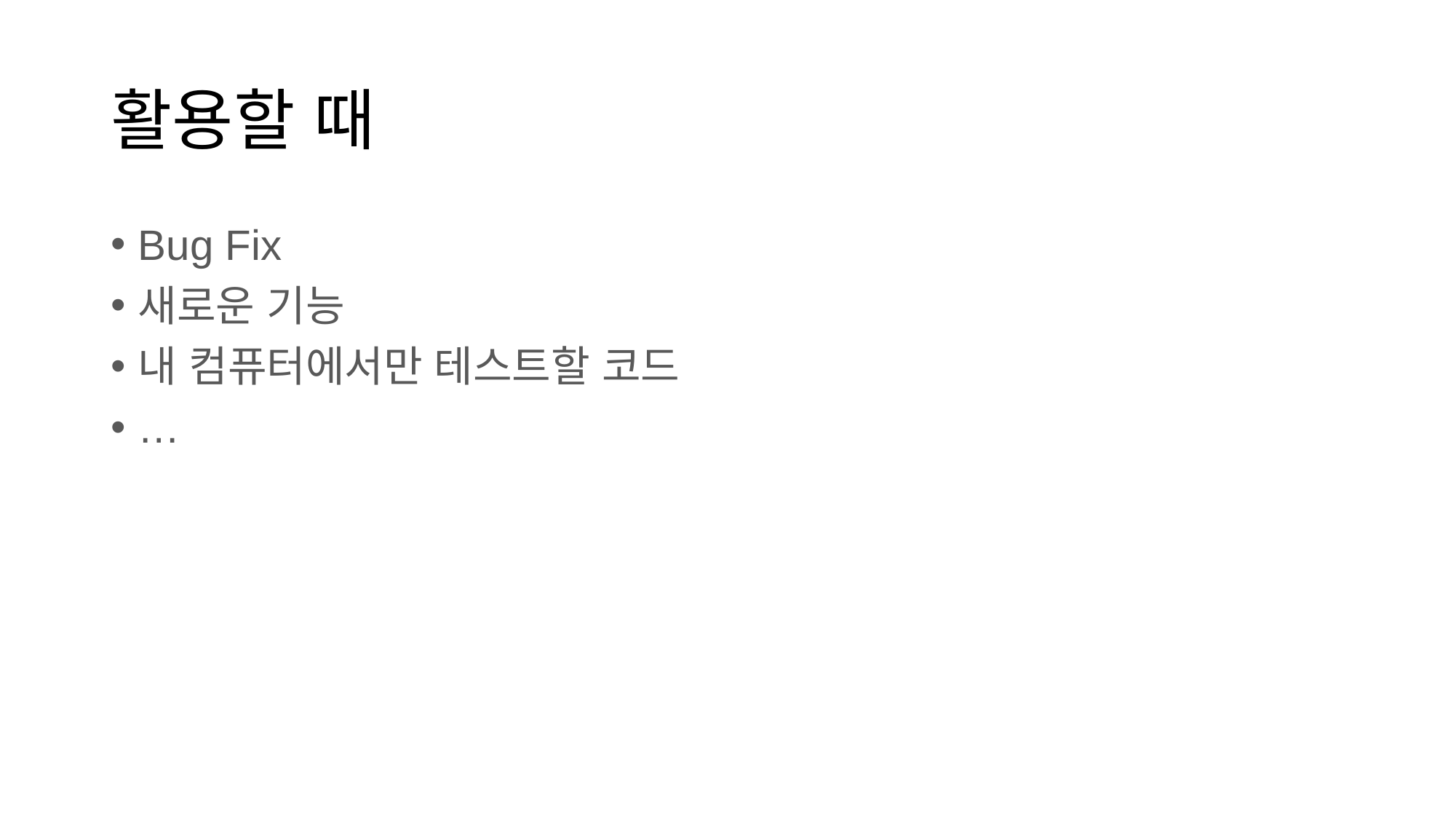

# 활용할 때
Bug Fix
새로운 기능
내 컴퓨터에서만 테스트할 코드
…